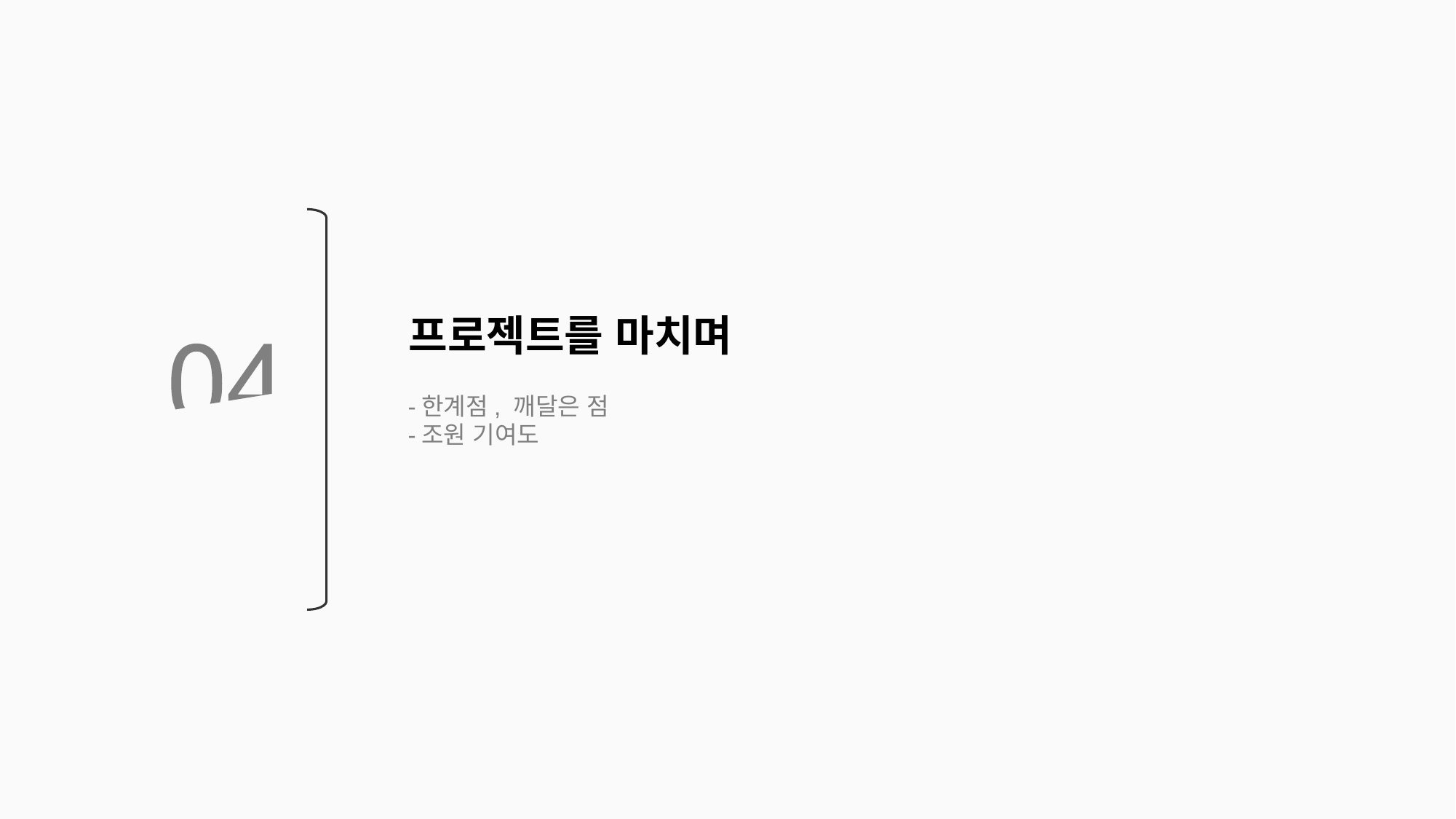

프로젝트를 마치며

-한계점, 깨달은 점
-조원 기여도